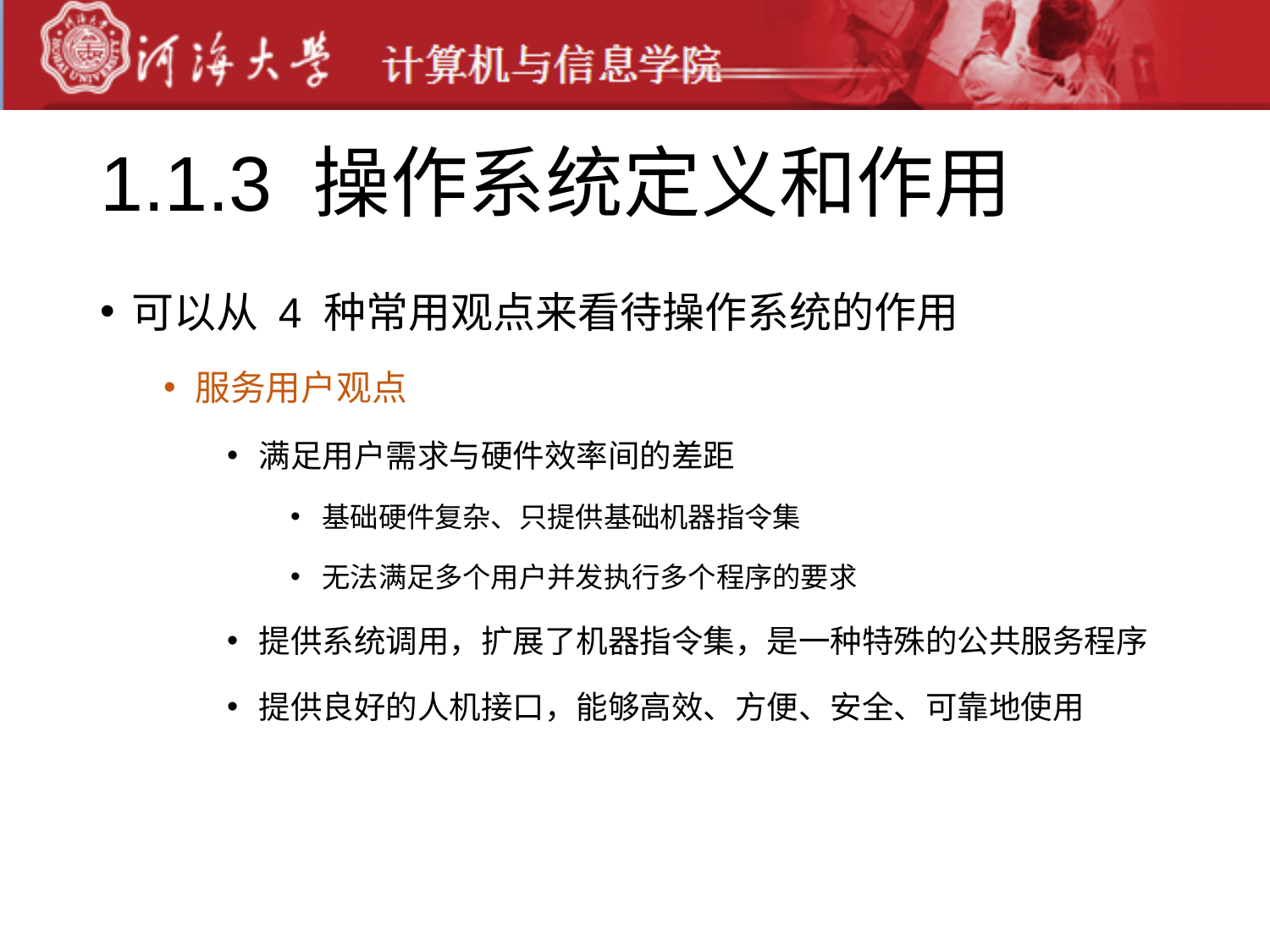

# 1.1.3 操作系统定义和作用
可以从 4 种常用观点来看待操作系统的作用
服务用户观点
满足用户需求与硬件效率间的差距
基础硬件复杂、只提供基础机器指令集
无法满足多个用户并发执行多个程序的要求
提供系统调用，扩展了机器指令集，是一种特殊的公共服务程序
提供良好的人机接口，能够高效、方便、安全、可靠地使用